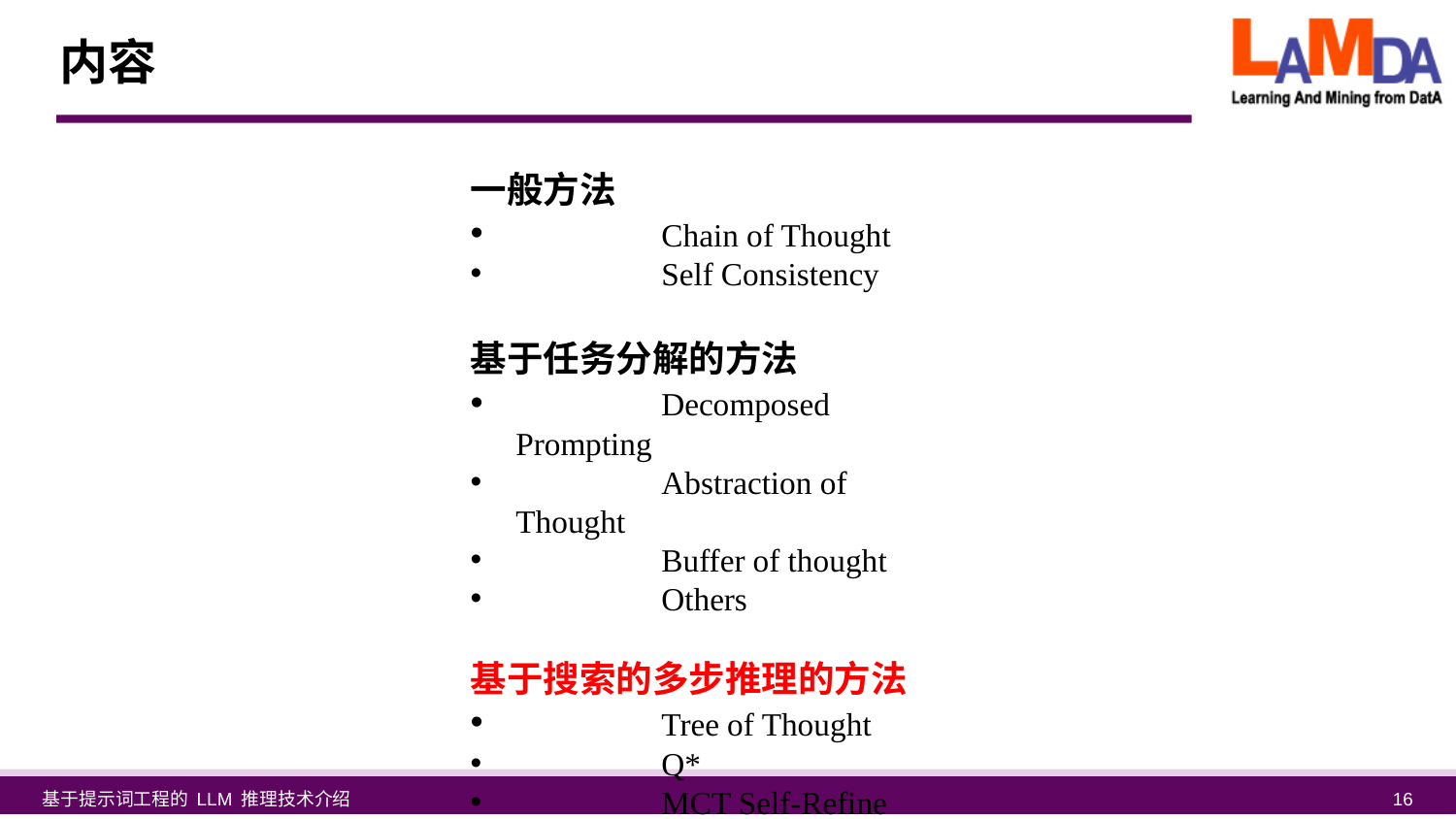

# 内容

一般方法
	Chain of Thought
	Self Consistency

基于任务分解的方法
	Decomposed Prompting
	Abstraction of Thought
	Buffer of thought
	Others

基于搜索的多步推理的方法
	Tree of Thought
	Q*
	MCT Self-Refine